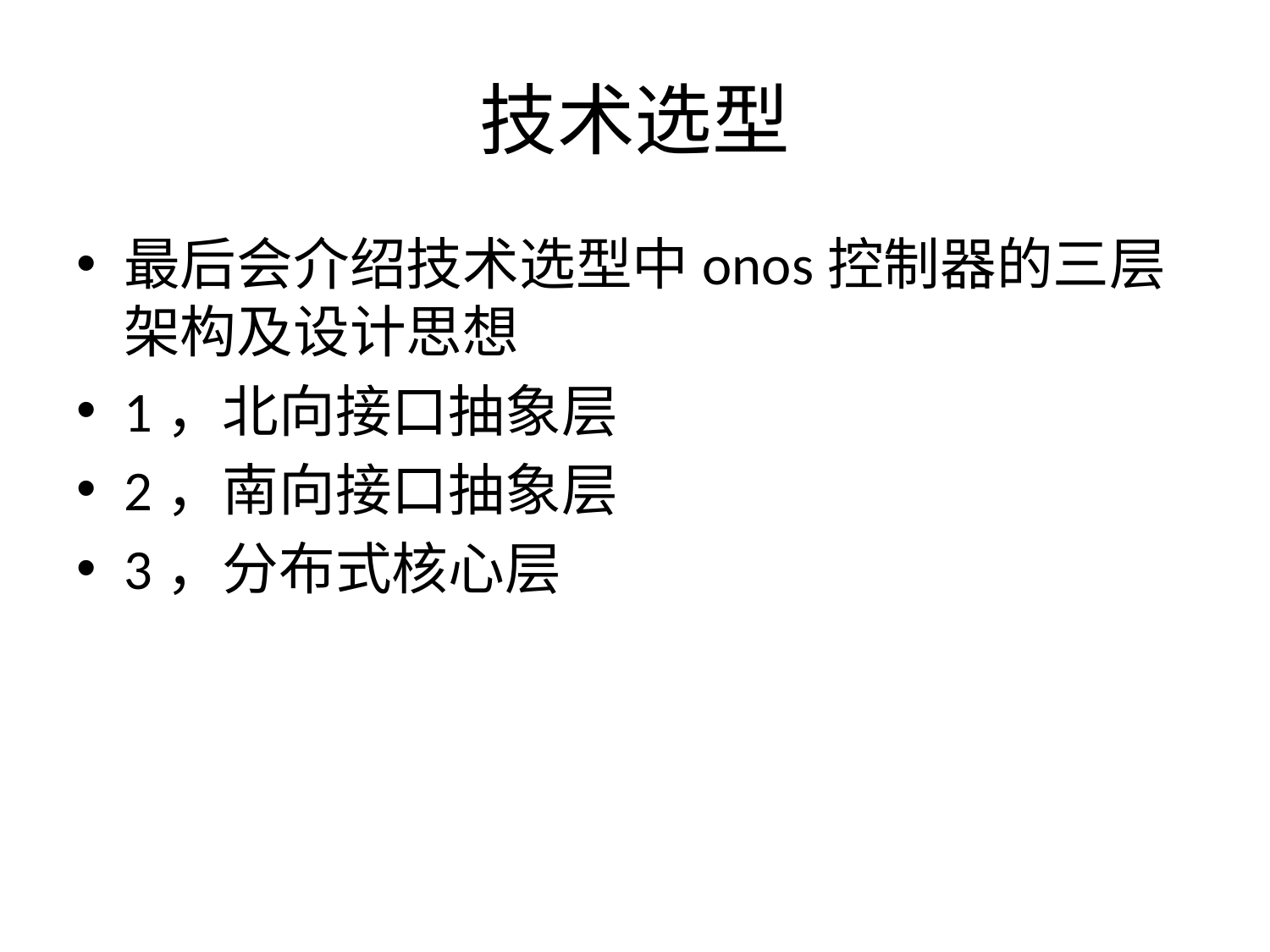

# 技术选型
最后会介绍技术选型中onos控制器的三层架构及设计思想
1，北向接口抽象层
2，南向接口抽象层
3，分布式核心层